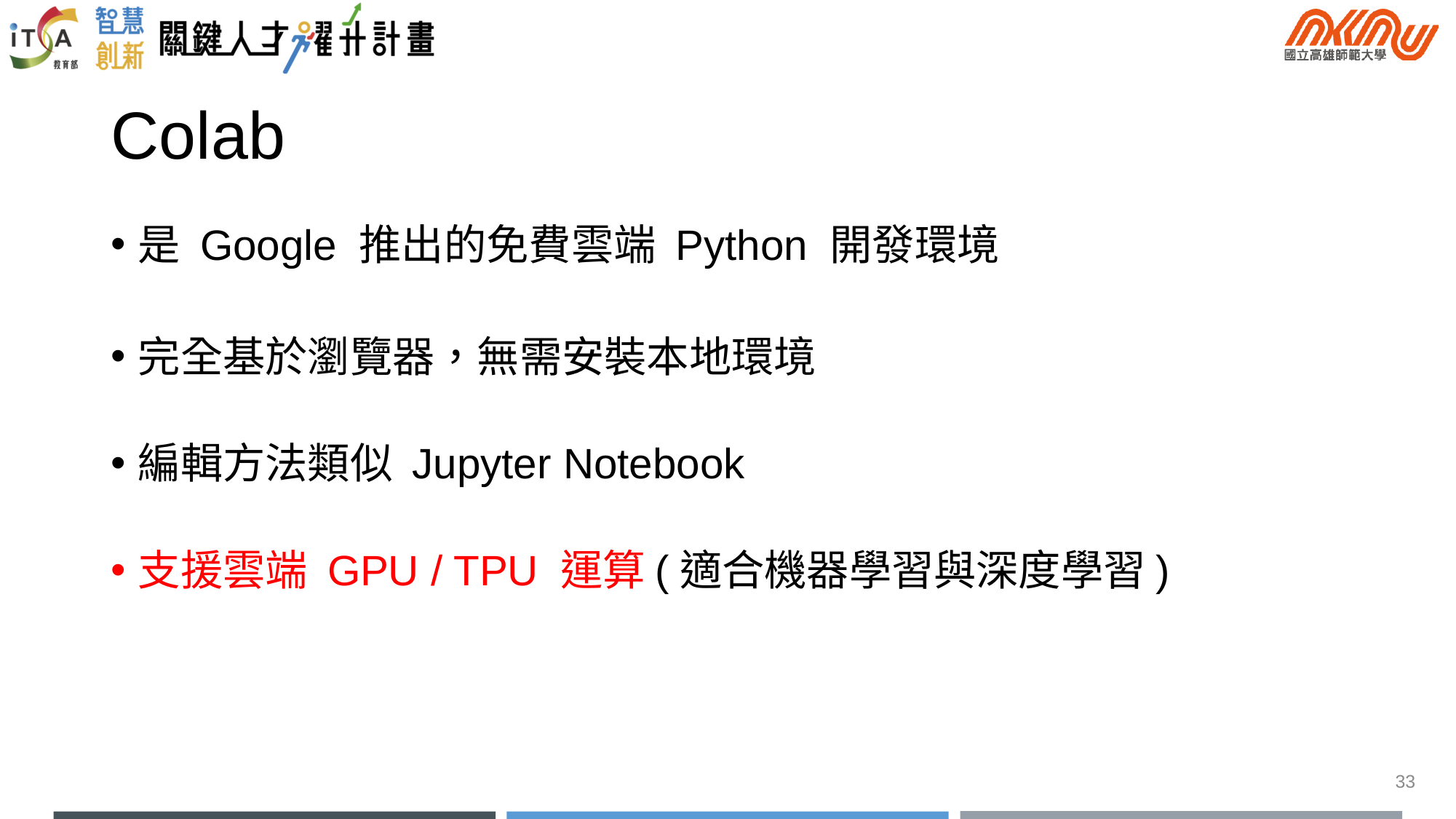

# Colab
是 Google 推出的免費雲端 Python 開發環境
完全基於瀏覽器，無需安裝本地環境
編輯方法類似 Jupyter Notebook
支援雲端 GPU / TPU 運算(適合機器學習與深度學習)
33